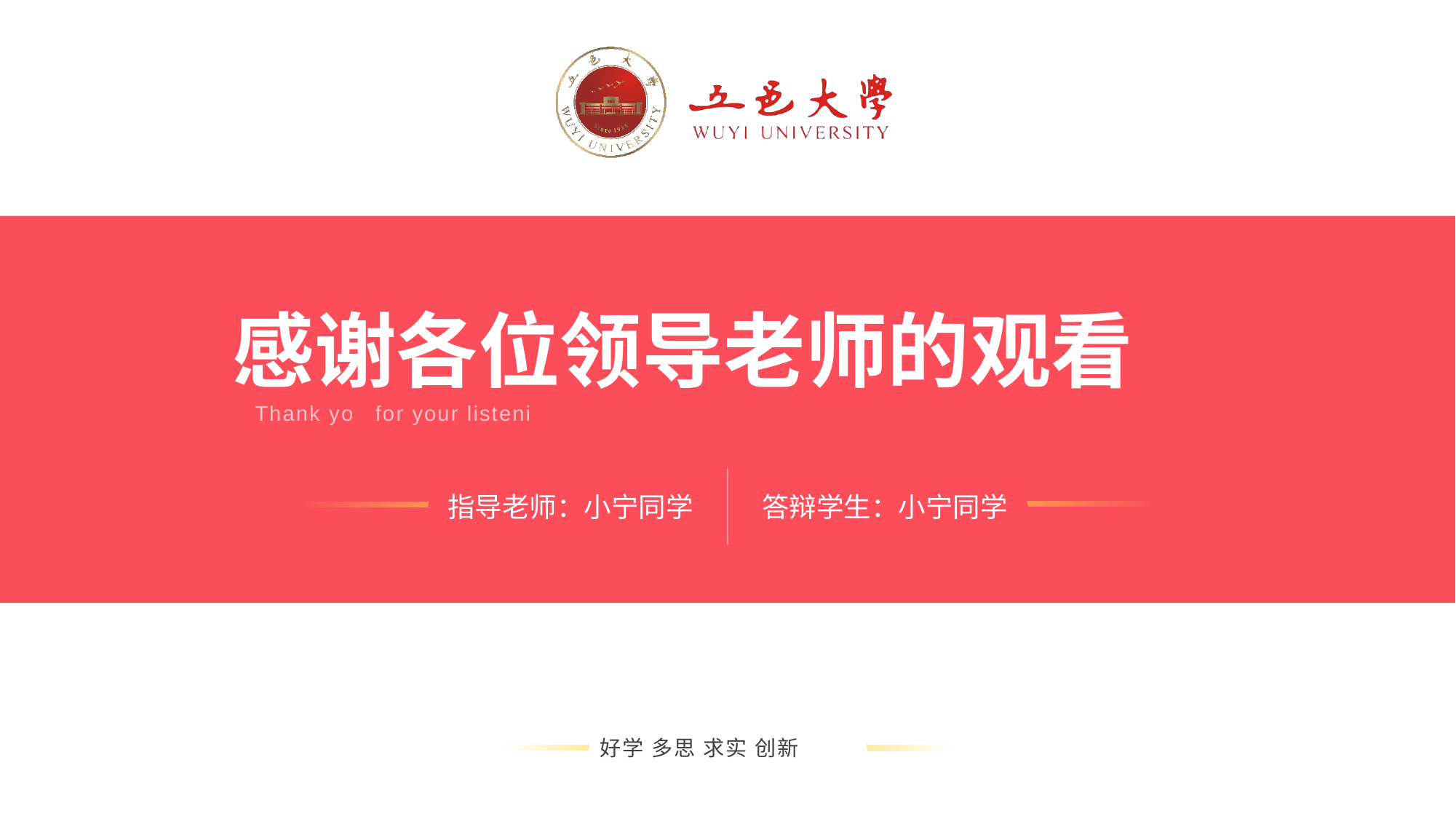

# 感谢各位领导老师的观看
Thank you for your listening